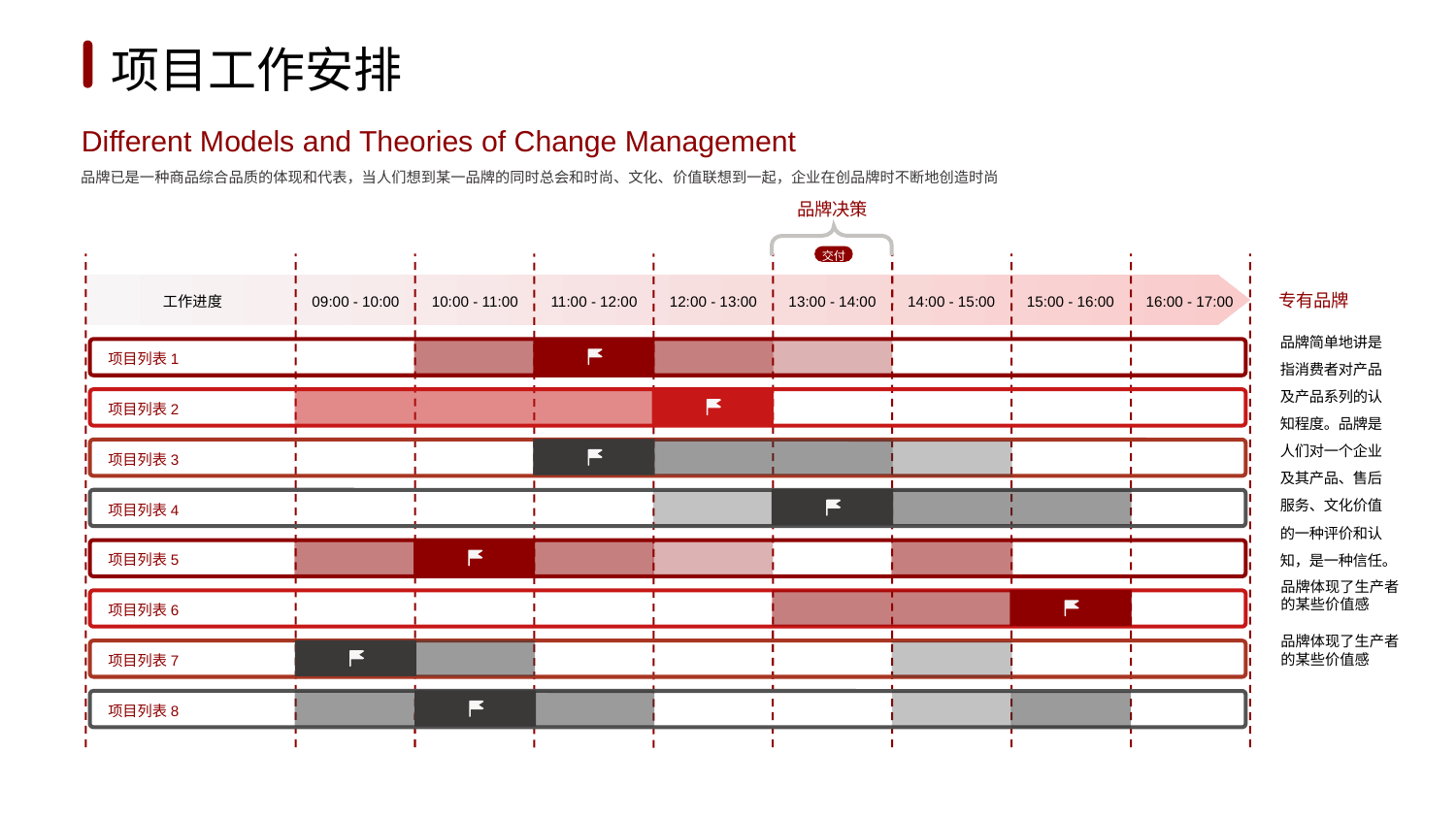

1
2
3
4
5
6
项目工作安排

Different Models and Theories of Change Management
品牌已是一种商品综合品质的体现和代表，当人们想到某一品牌的同时总会和时尚、文化、价值联想到一起，企业在创品牌时不断地创造时尚

品牌决策
交付

专有品牌
工作进度
09:00 - 10:00
10:00 - 11:00
11:00 - 12:00
12:00 - 13:00
13:00 - 14:00
14:00 - 15:00
15:00 - 16:00
16:00 - 17:00
品牌简单地讲是指消费者对产品及产品系列的认知程度。品牌是人们对一个企业及其产品、售后服务、文化价值的一种评价和认知，是一种信任。

项目列表1

项目列表2

项目列表3

项目列表4

项目列表5

品牌体现了生产者的某些价值感

项目列表6

品牌体现了生产者的某些价值感

项目列表7

项目列表8